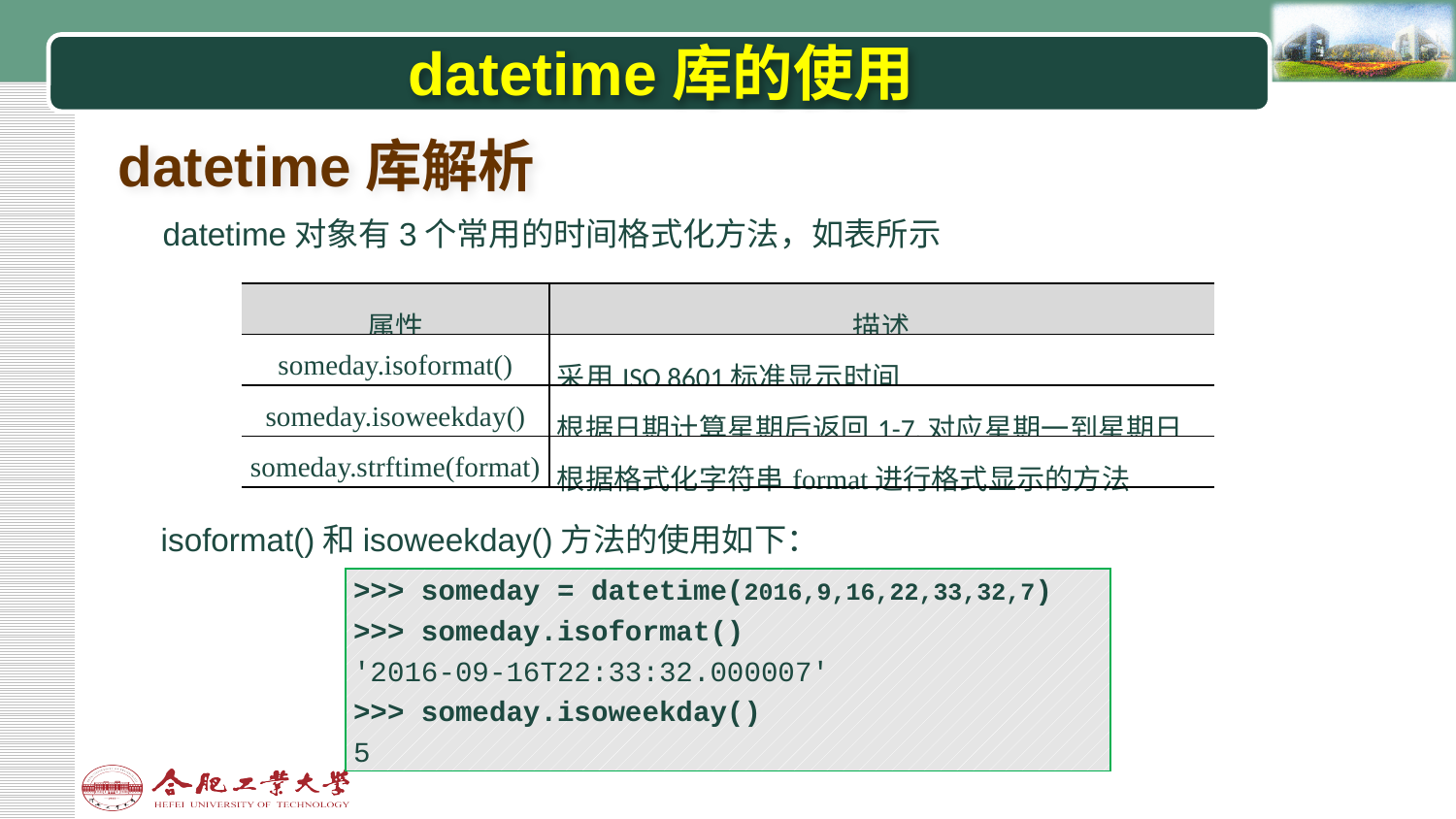

# datetime库的使用
datetime库解析
datetime对象有3个常用的时间格式化方法，如表所示
| 属性 | 描述 |
| --- | --- |
| someday.isoformat() | 采用ISO 8601标准显示时间 |
| someday.isoweekday() | 根据日期计算星期后返回1-7,对应星期一到星期日 |
| someday.strftime(format) | 根据格式化字符串format进行格式显示的方法 |
isoformat()和isoweekday()方法的使用如下：
| >>> someday = datetime(2016,9,16,22,33,32,7) >>> someday.isoformat() '2016-09-16T22:33:32.000007' >>> someday.isoweekday() 5 |
| --- |